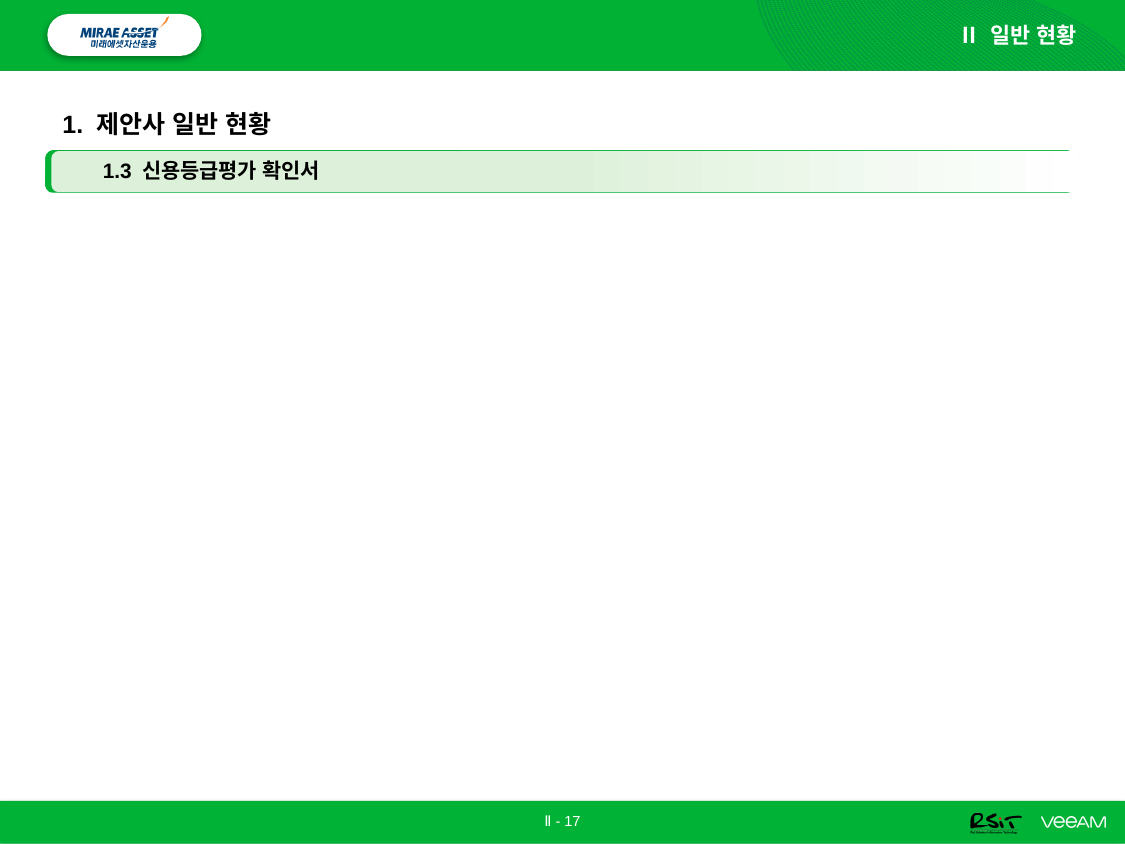

Ⅱ 일반 현황
# 1. 제안사 일반 현황

1.3 신용등급평가 확인서